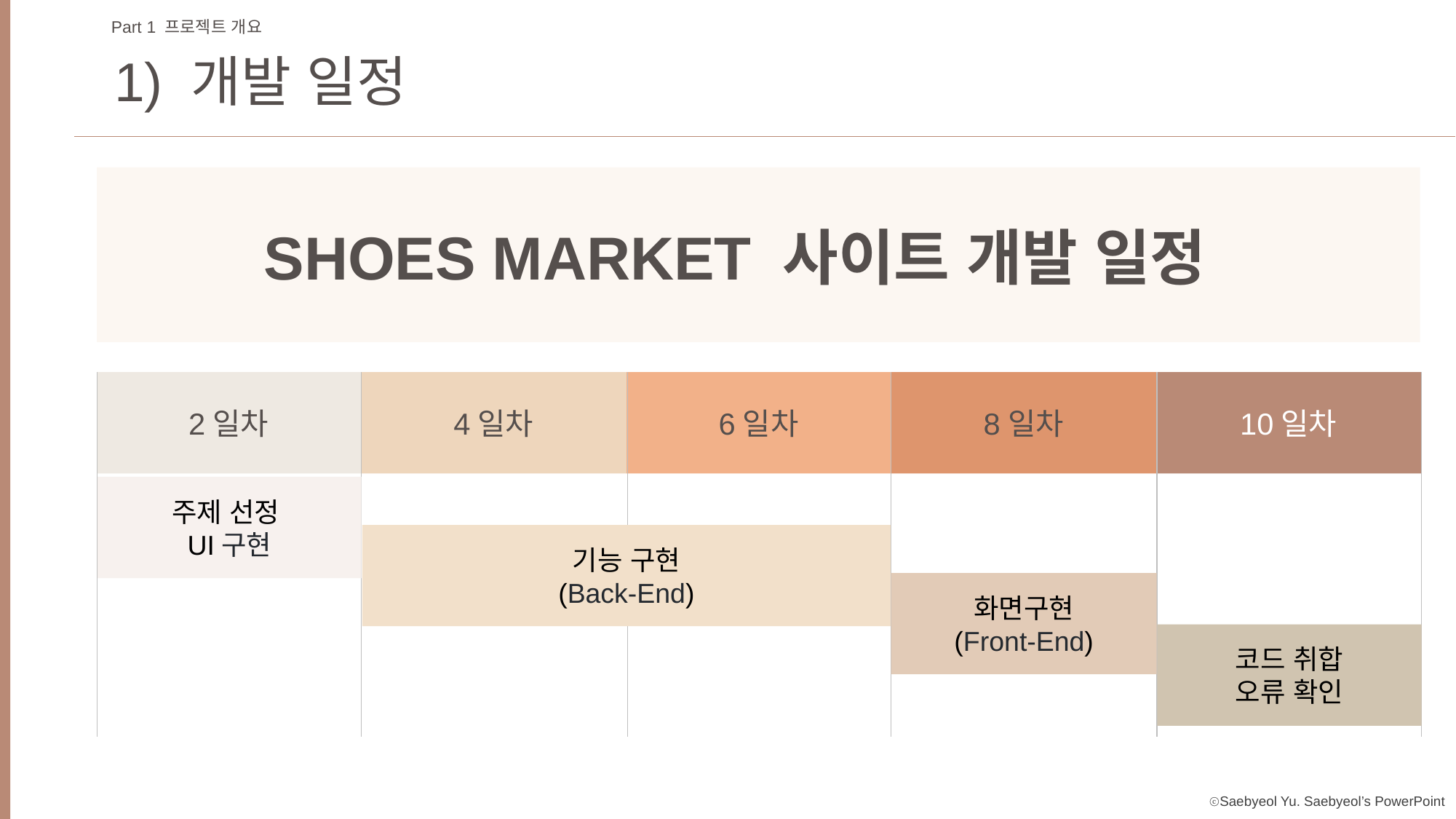

Part 1 프로젝트 개요
1) 개발 일정

SHOES MARKET 사이트 개발 일정

2일차
4일차
6일차
8일차
10일차
주제 선정
UI구현
기능 구현
(Back-End)
화면구현
(Front-End)
코드 취합
오류 확인